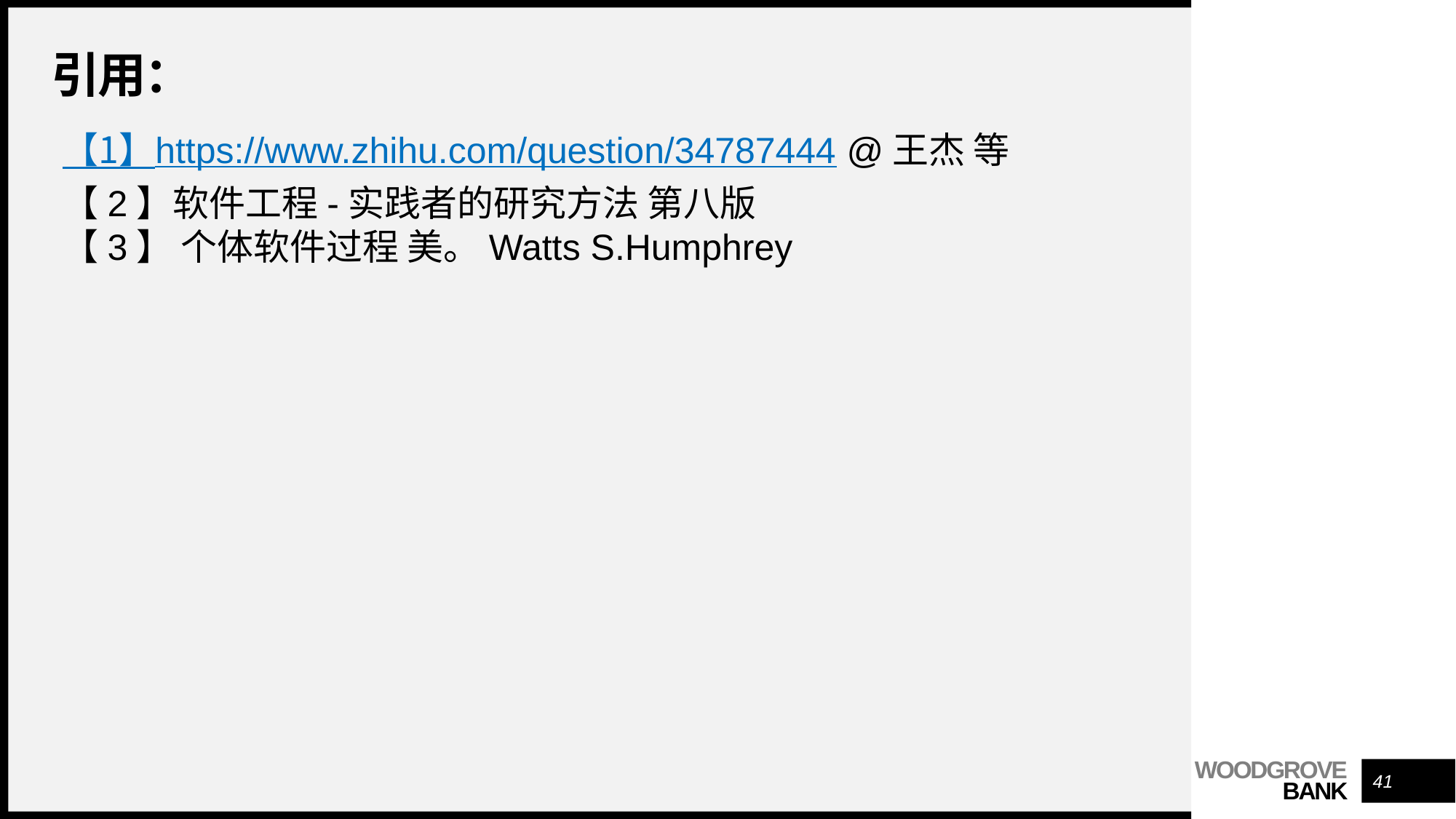

# 引用：
【1】https://www.zhihu.com/question/34787444 @王杰 等
【2】软件工程-实践者的研究方法 第八版
【3】 个体软件过程 美。Watts S.Humphrey

41